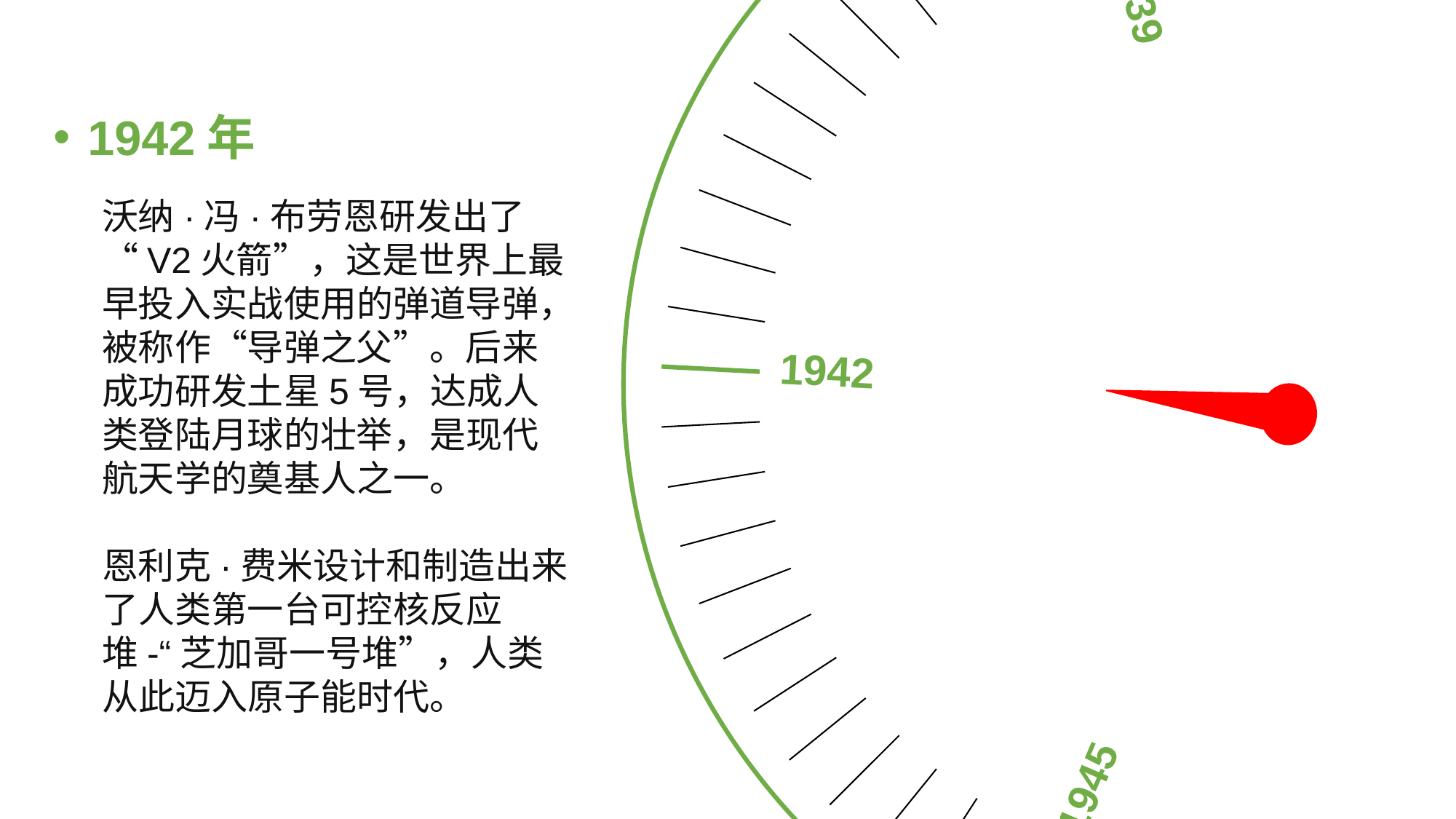

1939
1937
1942
1935
1945
1942年
沃纳·冯·布劳恩研发出了“V2火箭”，这是世界上最早投入实战使用的弹道导弹，被称作“导弹之父”。后来成功研发土星5号，达成人类登陆月球的壮举，是现代航天学的奠基人之一。

恩利克·费米设计和制造出来了人类第一台可控核反应堆-“芝加哥一号堆”，人类从此迈入原子能时代。